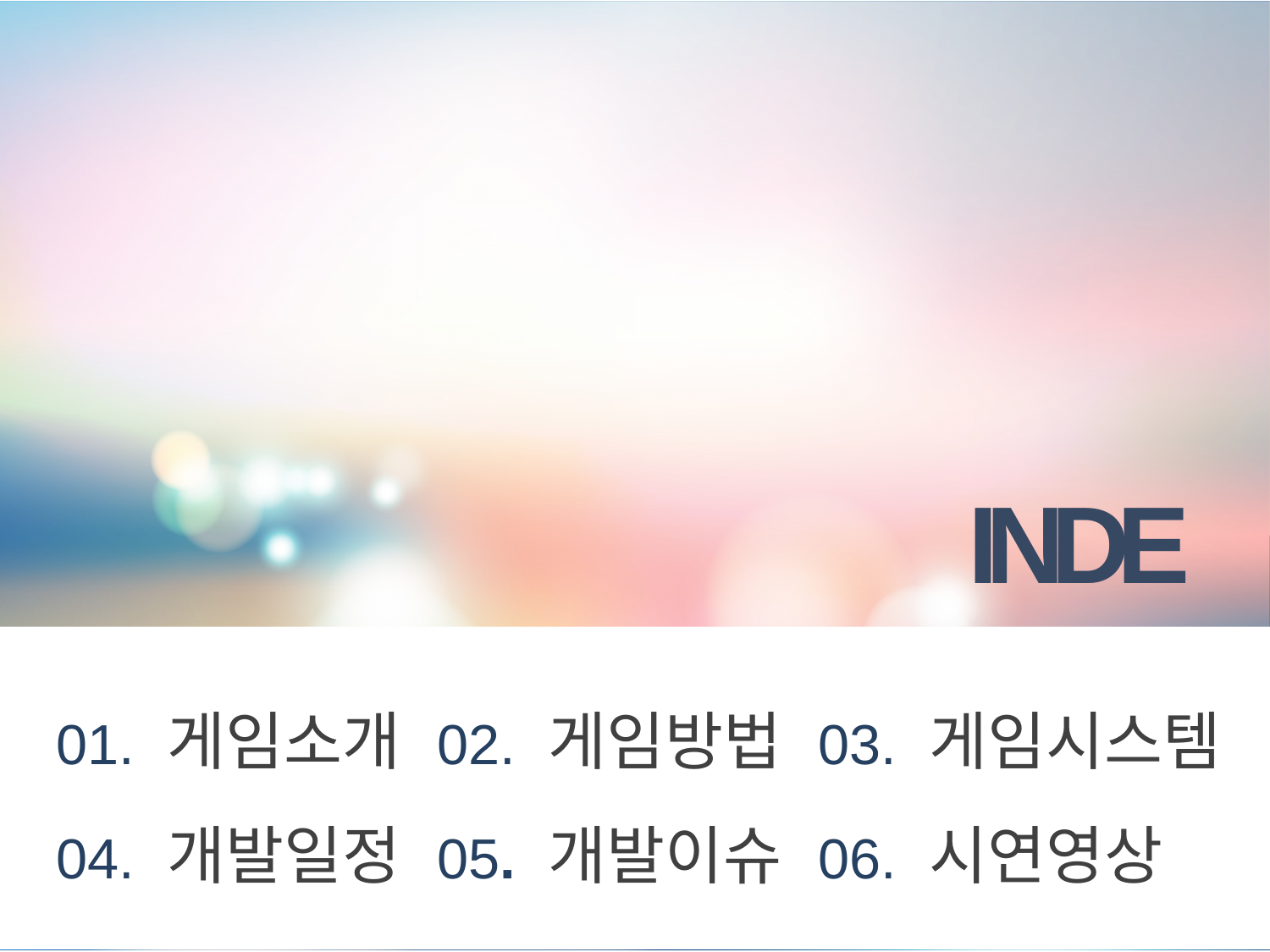

INDEX

01. 게임소개	02. 게임방법	03. 게임시스템
04. 개발일정	05. 개발이슈	06. 시연영상
3